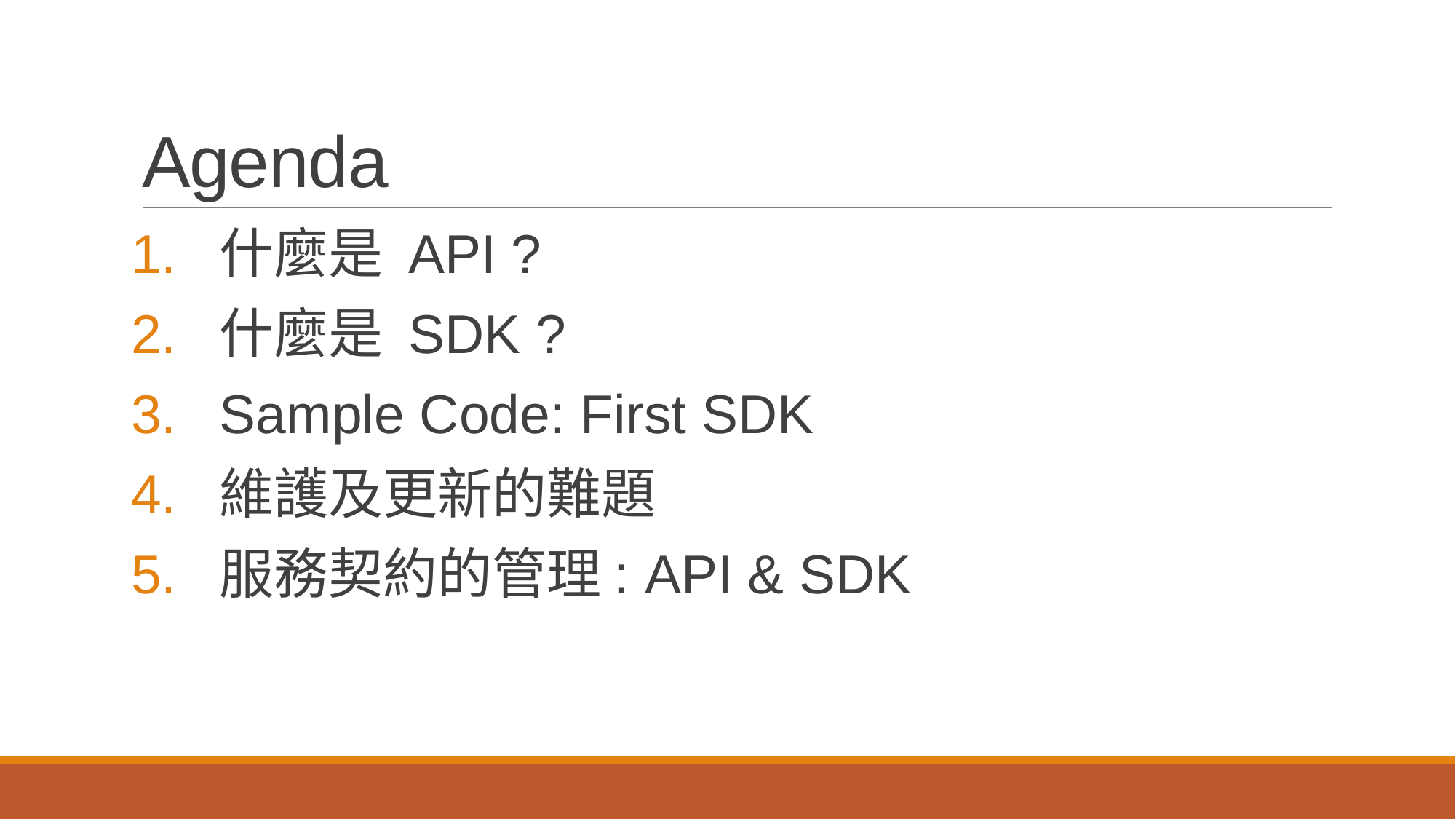

# Agenda
什麼是 API ?
什麼是 SDK ?
Sample Code: First SDK
維護及更新的難題
服務契約的管理: API & SDK